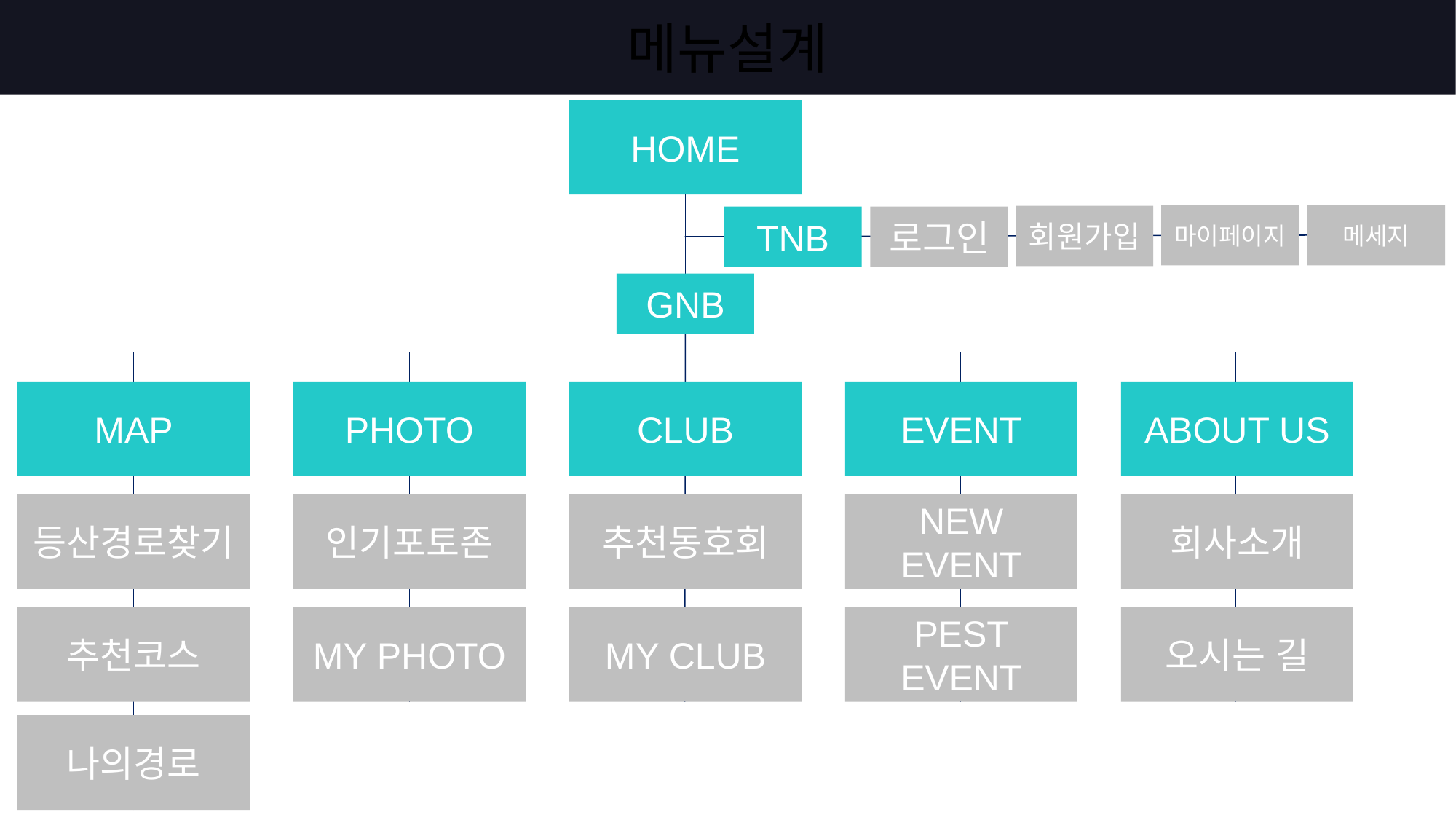

# 메뉴설계
HOME
마이페이지
메세지
회원가입
TNB
로그인
GNB
MAP
PHOTO
CLUB
EVENT
ABOUT US
등산경로찾기
인기포토존
추천동호회
NEW EVENT
회사소개
추천코스
MY PHOTO
MY CLUB
PEST EVENT
오시는 길
나의경로